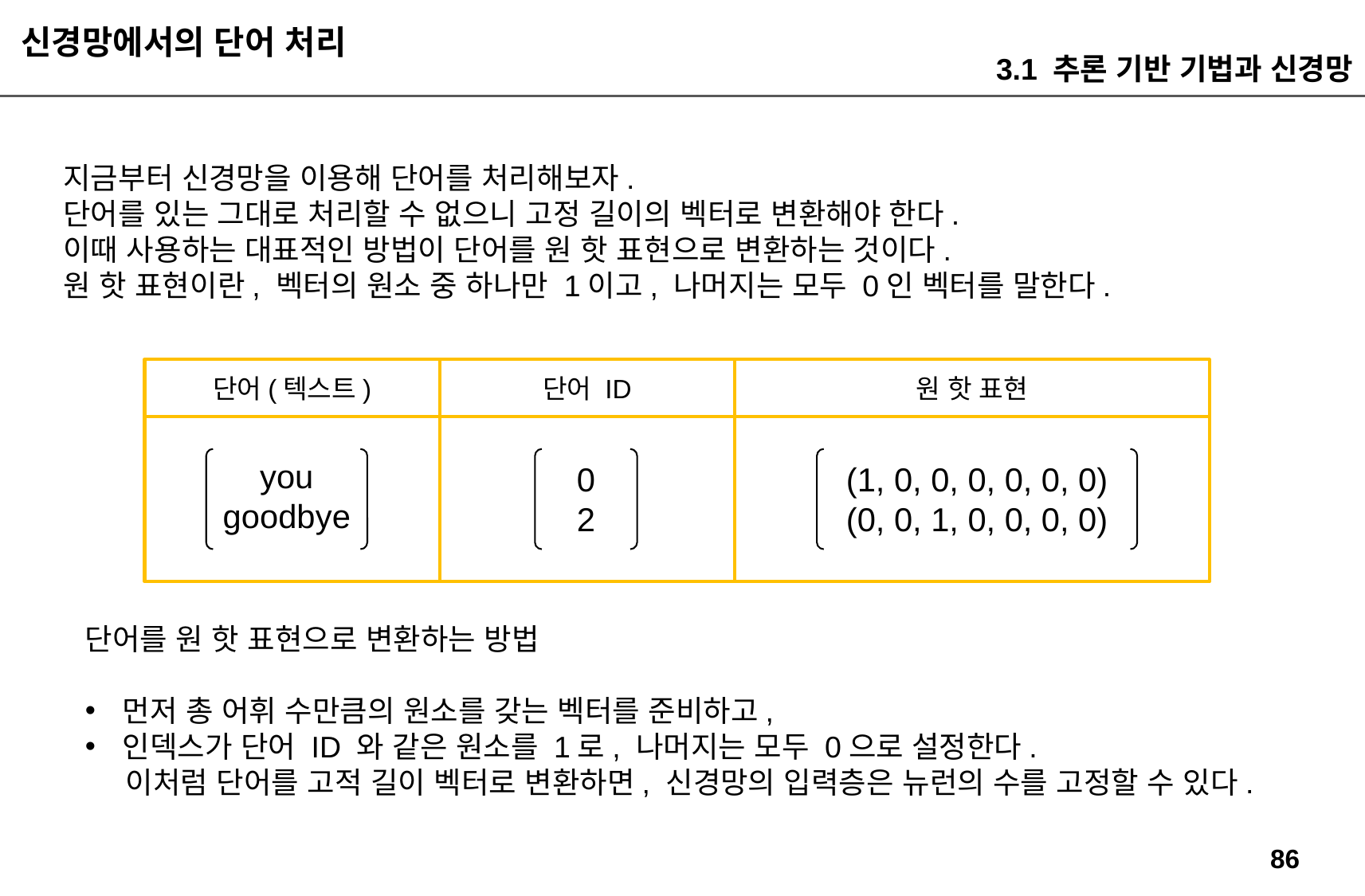

신경망에서의 단어 처리
3.1 추론 기반 기법과 신경망
지금부터 신경망을 이용해 단어를 처리해보자.
단어를 있는 그대로 처리할 수 없으니 고정 길이의 벡터로 변환해야 한다.
이때 사용하는 대표적인 방법이 단어를 원 핫 표현으로 변환하는 것이다.
원 핫 표현이란, 벡터의 원소 중 하나만 1이고, 나머지는 모두 0인 벡터를 말한다.
단어(텍스트)
단어 ID
원 핫 표현

you
goodbye
0
2
(1, 0, 0, 0, 0, 0, 0)
(0, 0, 1, 0, 0, 0, 0)
단어를 원 핫 표현으로 변환하는 방법

먼저 총 어휘 수만큼의 원소를 갖는 벡터를 준비하고,
인덱스가 단어 ID 와 같은 원소를 1로, 나머지는 모두 0으로 설정한다.
    이처럼 단어를 고적 길이 벡터로 변환하면, 신경망의 입력층은 뉴런의 수를 고정할 수 있다.